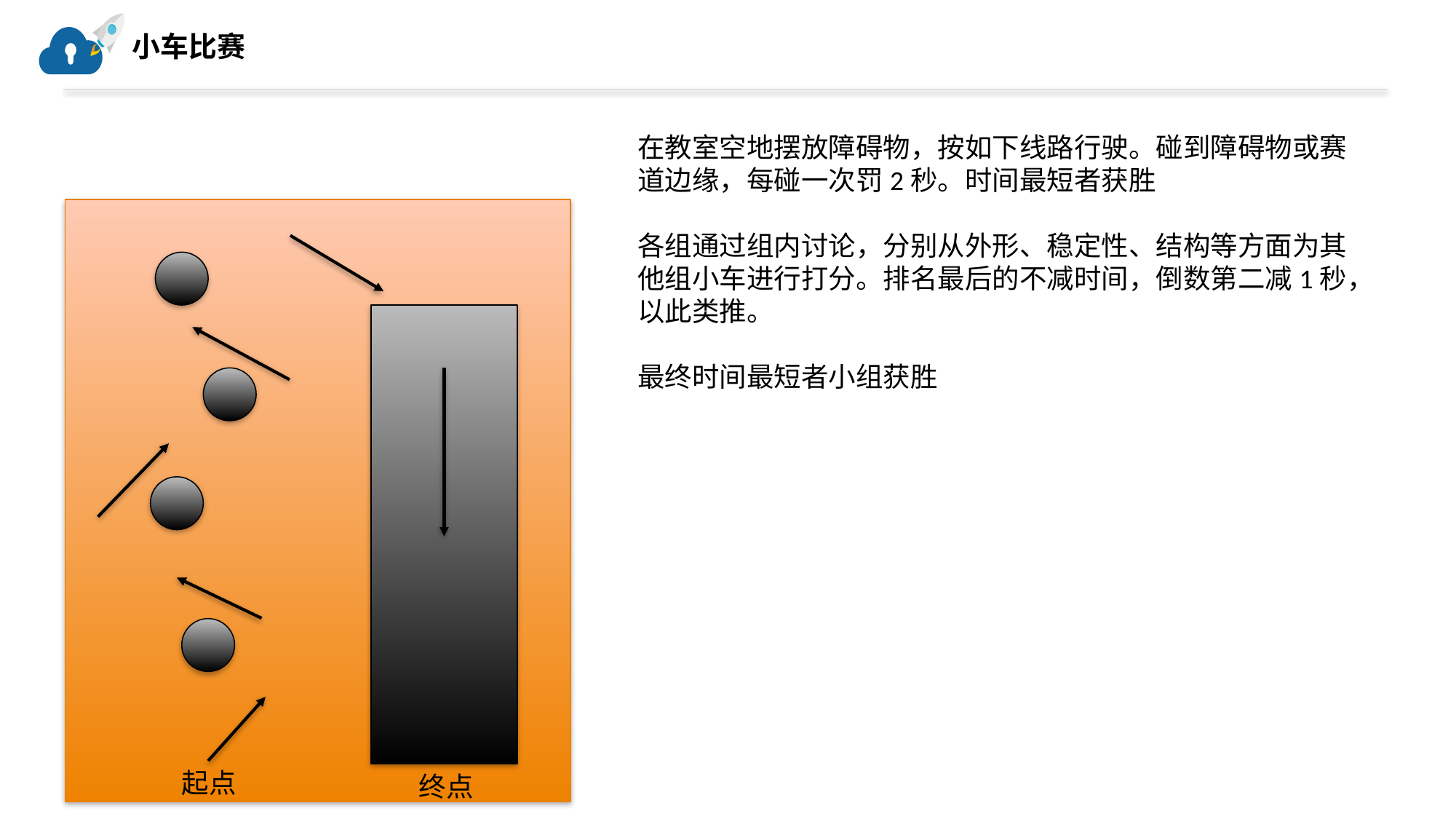

# 小车比赛
在教室空地摆放障碍物，按如下线路行驶。碰到障碍物或赛道边缘，每碰一次罚2秒。时间最短者获胜

各组通过组内讨论，分别从外形、稳定性、结构等方面为其他组小车进行打分。排名最后的不减时间，倒数第二减1秒，以此类推。

最终时间最短者小组获胜

起点
终点